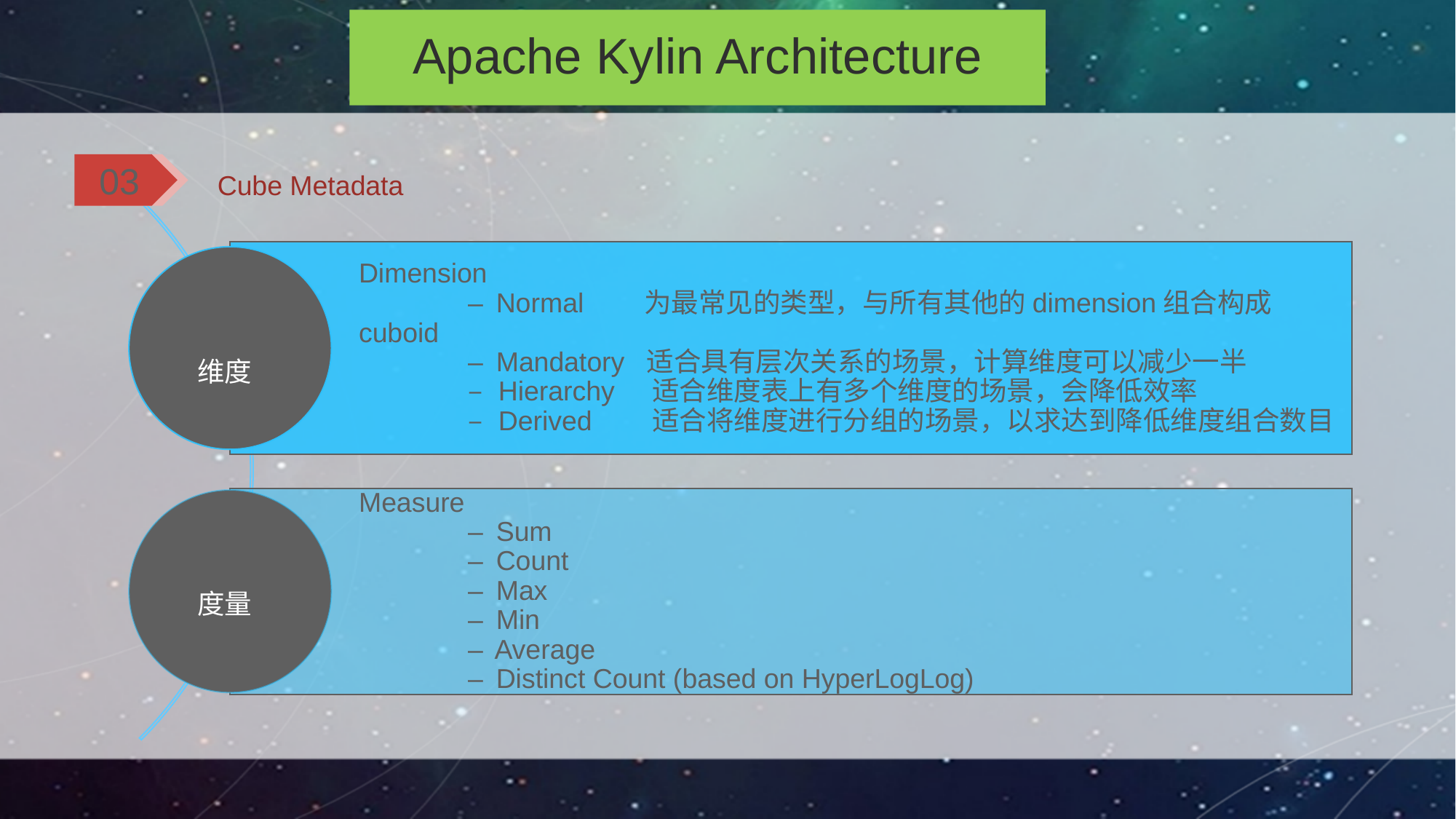

Apache Kylin Architecture
  Cube Metadata
03

Dimension
	–  Normal       为最常见的类型，与所有其他的dimension组合构成cuboid
	–  Mandatory  适合具有层次关系的场景，计算维度可以减少一半
	–  Hierarchy    适合维度表上有多个维度的场景，会降低效率
	–  Derived       适合将维度进行分组的场景，以求达到降低维度组合数目
Measure
	–  Sum
	–  Count
	–  Max
	–  Min
	–  Average
	–  Distinct Count (based on HyperLogLog)
维度
度量